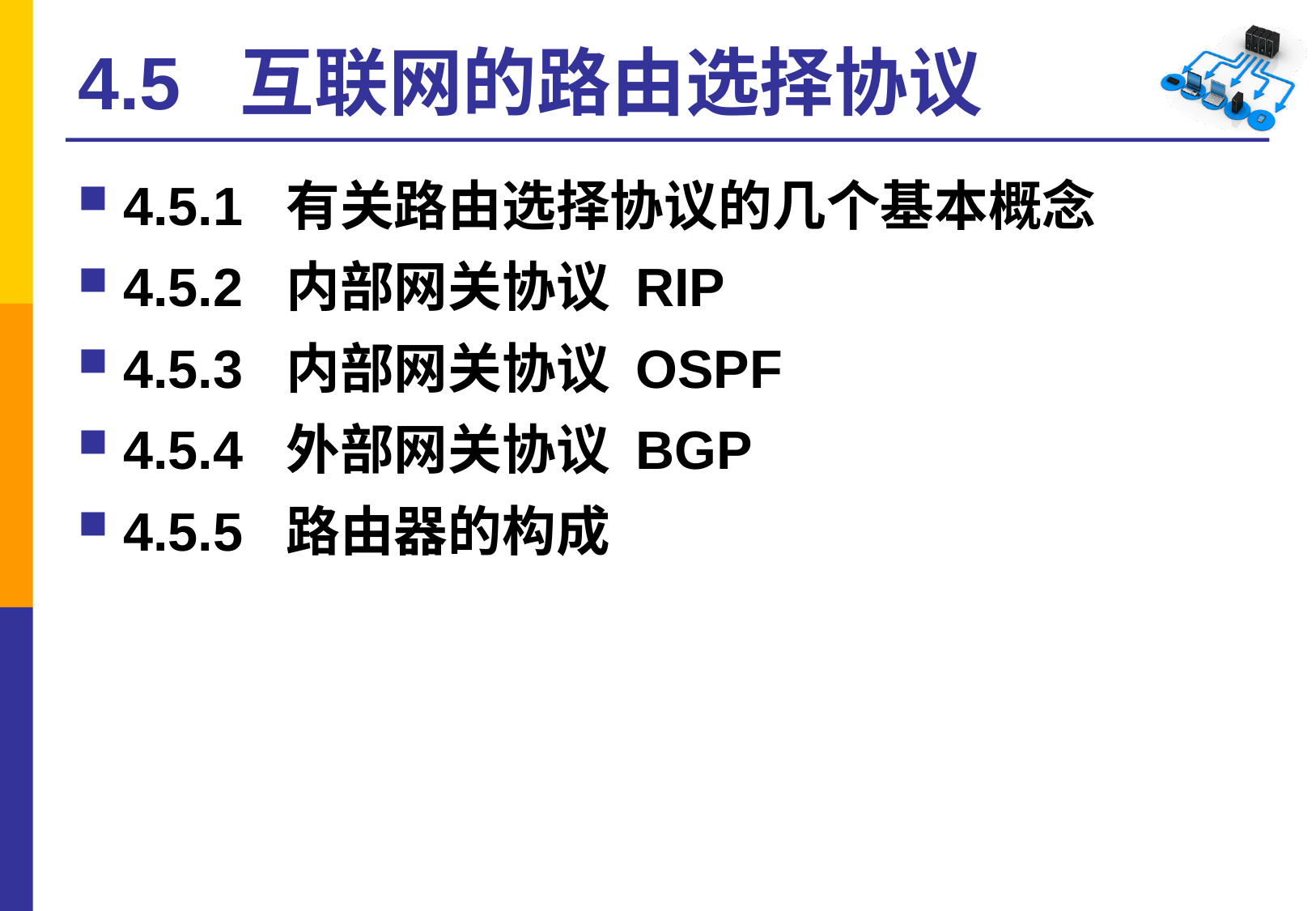

# 4.5  互联网的路由选择协议
4.5.1  有关路由选择协议的几个基本概念
4.5.2  内部网关协议 RIP
4.5.3  内部网关协议 OSPF
4.5.4  外部网关协议 BGP
4.5.5  路由器的构成